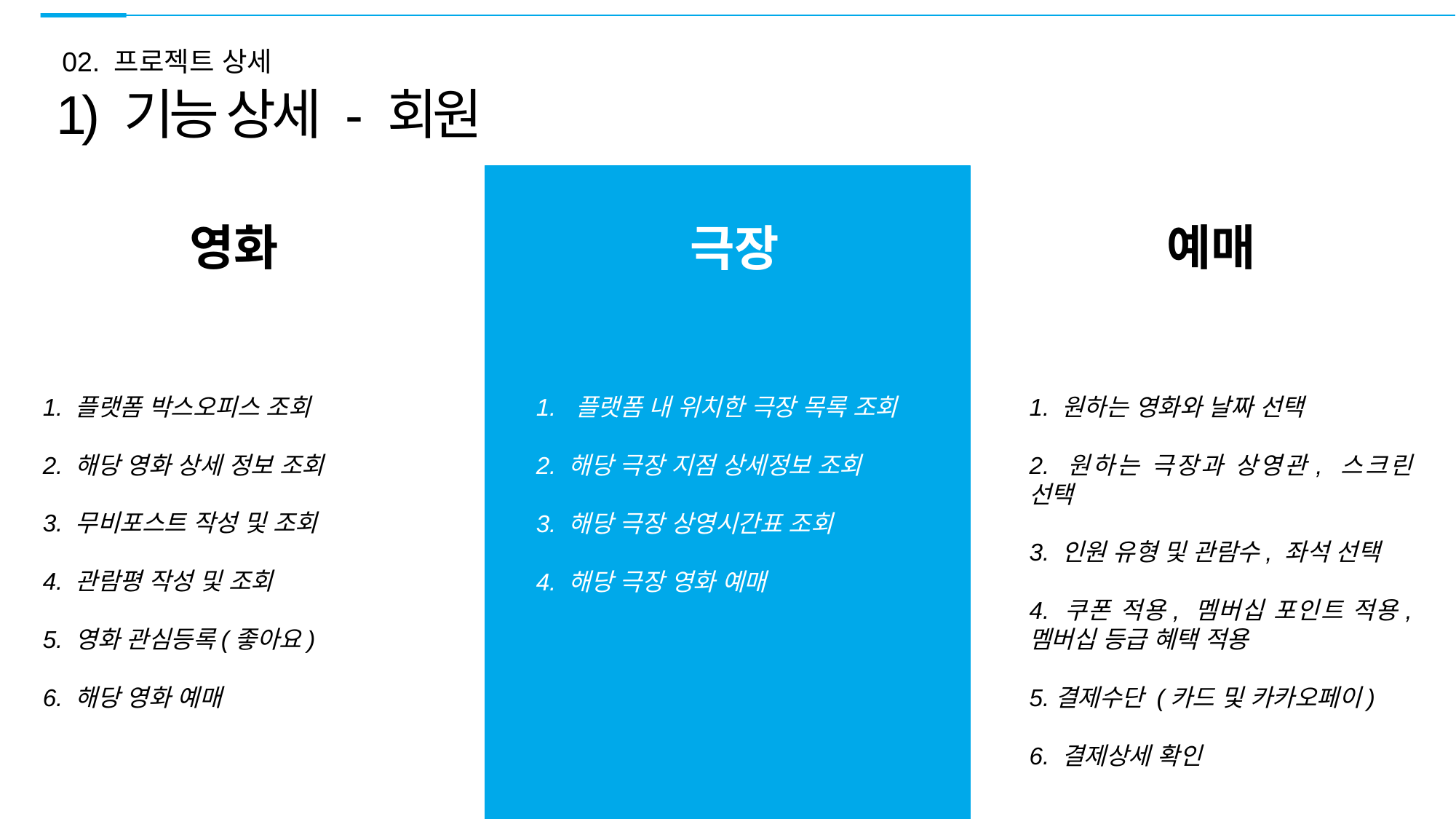

02. 프로젝트 상세
1) 기능 상세 - 회원

영화
극장
예매
1. 원하는 영화와 날짜 선택

2. 원하는 극장과 상영관, 스크린 선택

3. 인원 유형 및 관람수, 좌석 선택

4. 쿠폰 적용, 멤버십 포인트 적용, 멤버십 등급 혜택 적용

5.결제수단 (카드 및 카카오페이)

6. 결제상세 확인
1.  플랫폼 내 위치한 극장 목록 조회

2. 해당 극장 지점 상세정보 조회

3. 해당 극장 상영시간표 조회

4. 해당 극장 영화 예매
1. 플랫폼 박스오피스 조회

2. 해당 영화 상세 정보 조회

3. 무비포스트 작성 및 조회

4. 관람평 작성 및 조회

5. 영화 관심등록(좋아요)

6. 해당 영화 예매